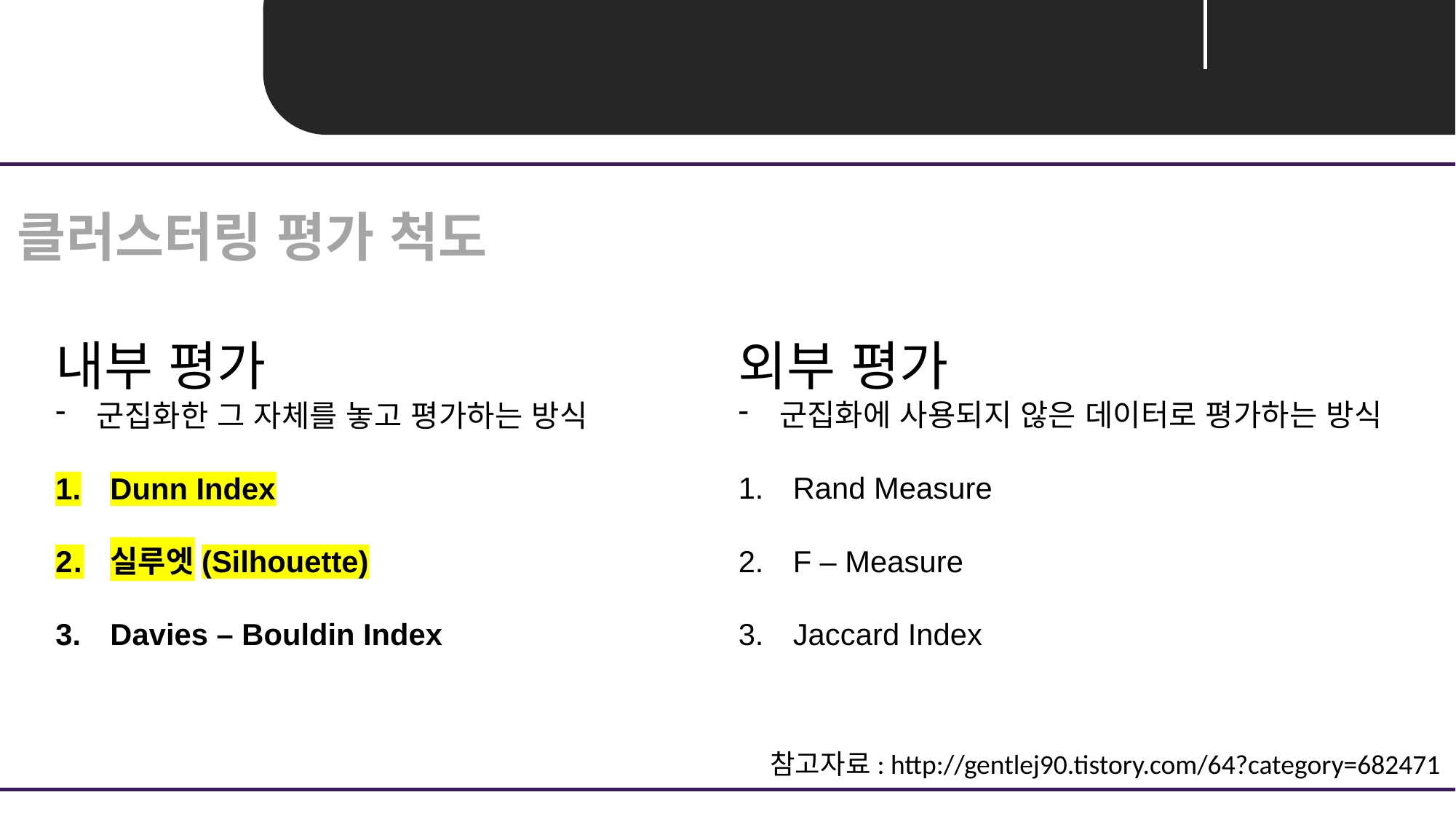

Unit  04 ㅣ  모델 평가
클러스터링 평가 척도
외부 평가
군집화에 사용되지 않은 데이터로 평가하는 방식

Rand Measure

F – Measure

Jaccard Index
내부 평가
군집화한 그 자체를 놓고 평가하는 방식

Dunn Index

실루엣(Silhouette)

Davies – Bouldin Index
참고자료: http://gentlej90.tistory.com/64?category=682471